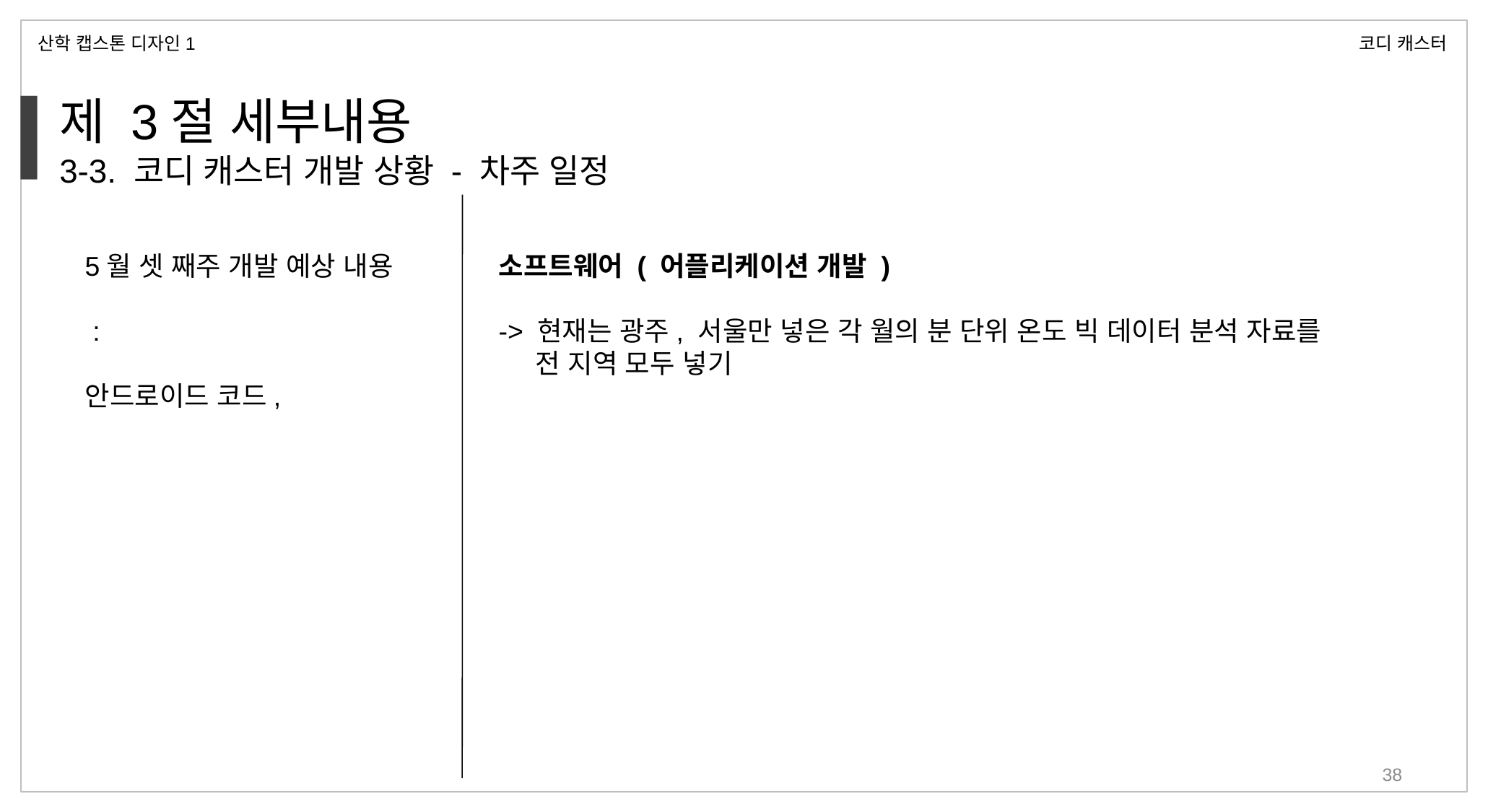

산학 캡스톤 디자인1
코디 캐스터
제 3절 세부내용
3-3. 코디 캐스터 개발 상황 - 차주 일정

5월 셋 째주 개발 예상 내용

 :

안드로이드 코드,
소프트웨어 ( 어플리케이션 개발 )

-> 현재는 광주, 서울만 넣은 각 월의 분 단위 온도 빅 데이터 분석 자료를
    전 지역 모두 넣기
38